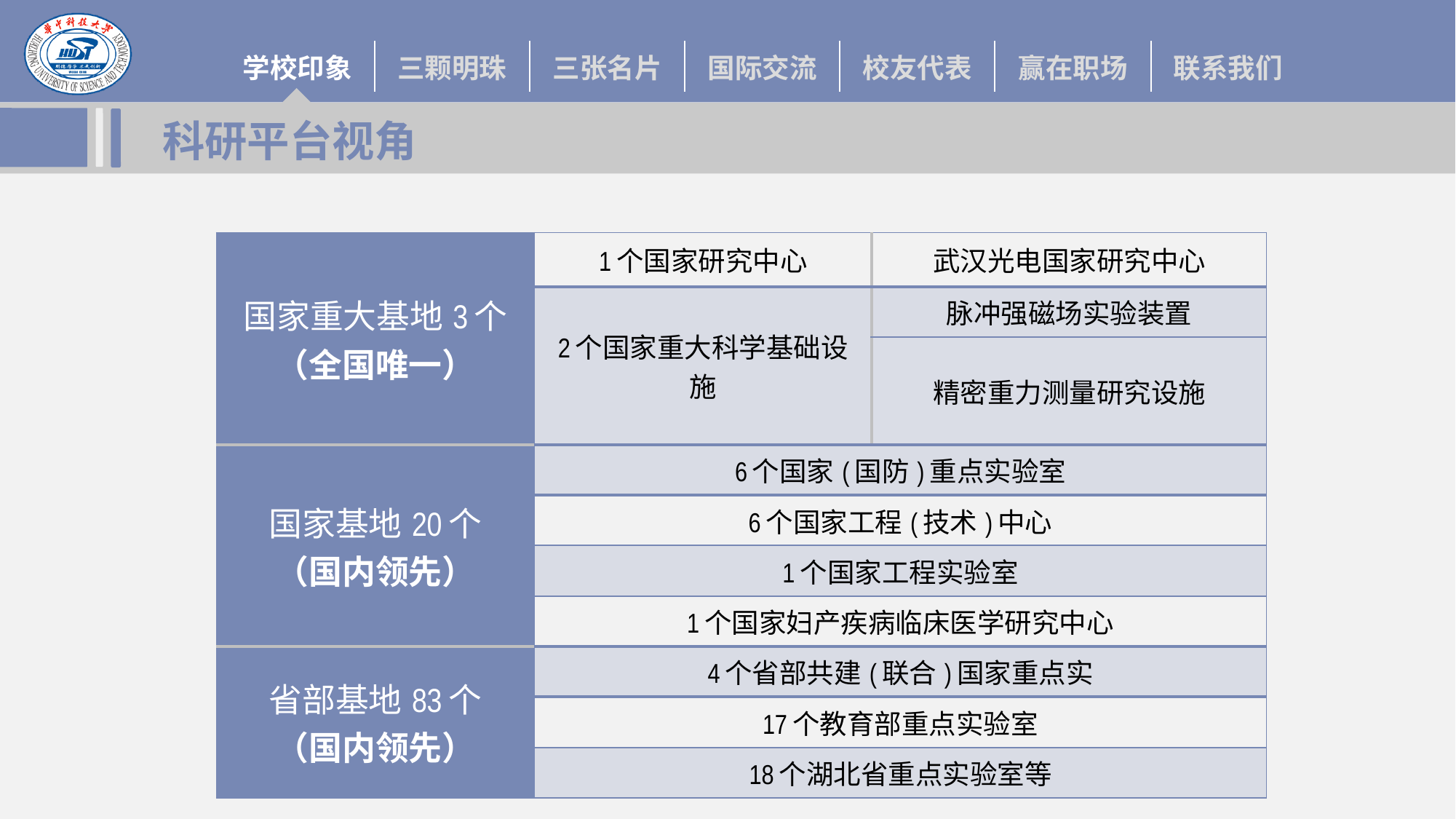

# 科研平台视角
| 国家重大基地3个 （全国唯一） | 1个国家研究中心 | 武汉光电国家研究中心 |
| --- | --- | --- |
|  | 2个国家重大科学基础设施 | 脉冲强磁场实验装置 |
|  |  | 精密重力测量研究设施 |
| 国家基地20个 （国内领先） | 6个国家(国防)重点实验室 |  |
|  | 6个国家工程(技术)中心 |  |
|  | 1个国家工程实验室 |  |
|  | 1个国家妇产疾病临床医学研究中心 |  |
| 省部基地83个 （国内领先） | 4个省部共建(联合)国家重点实 |  |
|  | 17个教育部重点实验室 |  |
|  | 18个湖北省重点实验室等 |  |